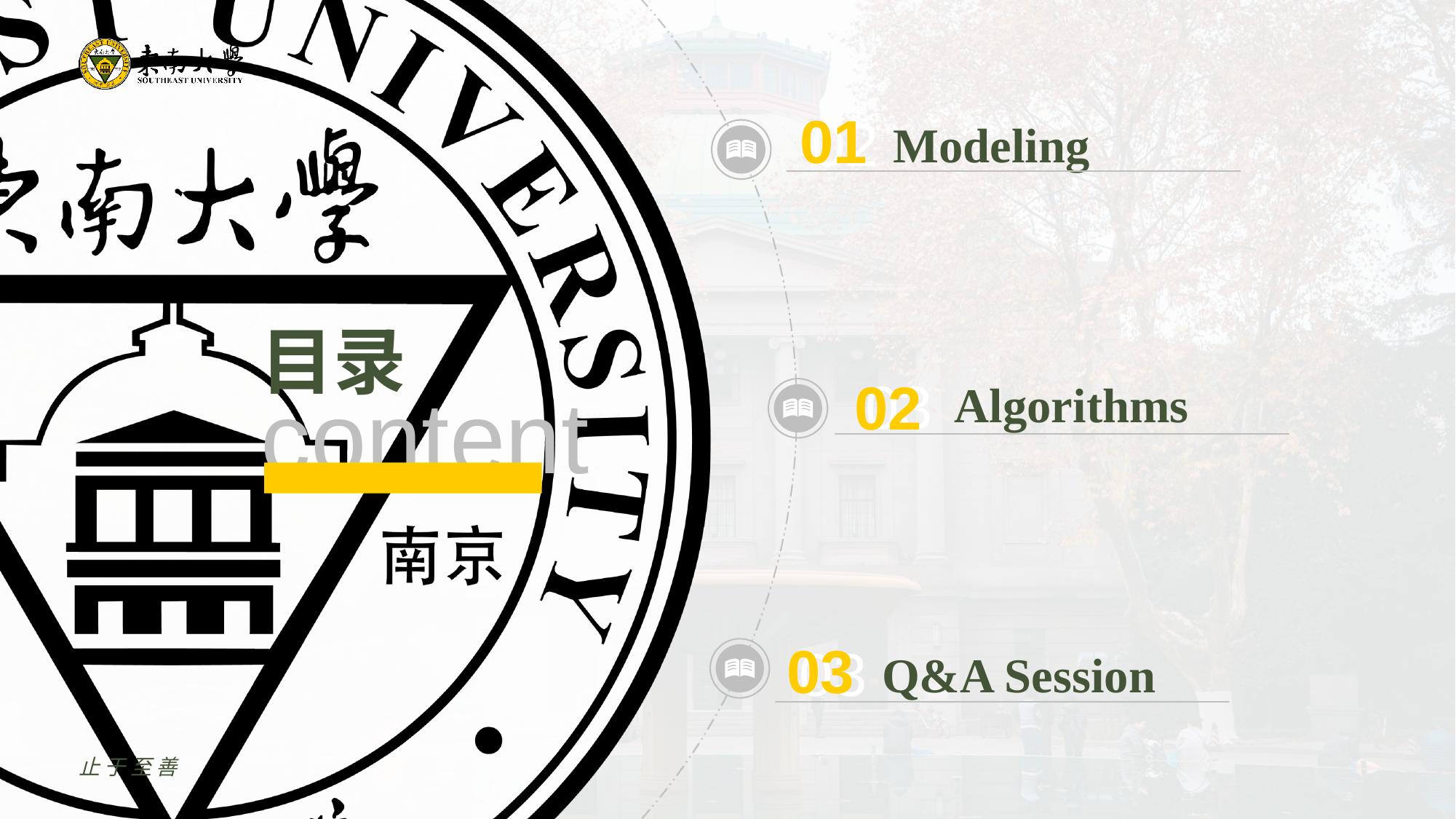

01
02
Modeling

03
02
Algorithms

03
03

Q&A Session
止于至善